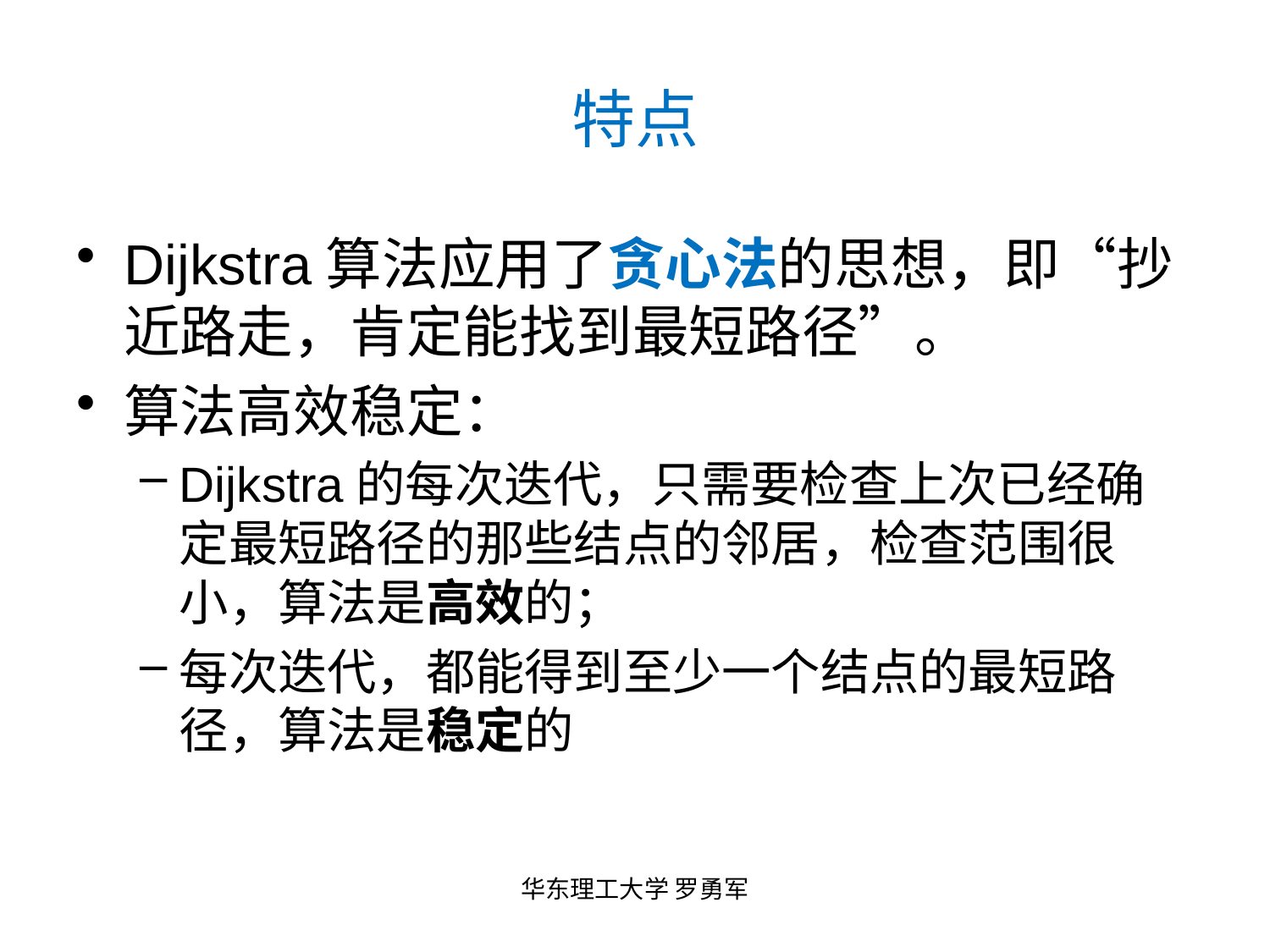

# 特点
Dijkstra算法应用了贪心法的思想，即“抄近路走，肯定能找到最短路径”。
算法高效稳定：
Dijkstra的每次迭代，只需要检查上次已经确定最短路径的那些结点的邻居，检查范围很小，算法是高效的；
每次迭代，都能得到至少一个结点的最短路径，算法是稳定的

华东理工大学 罗勇军